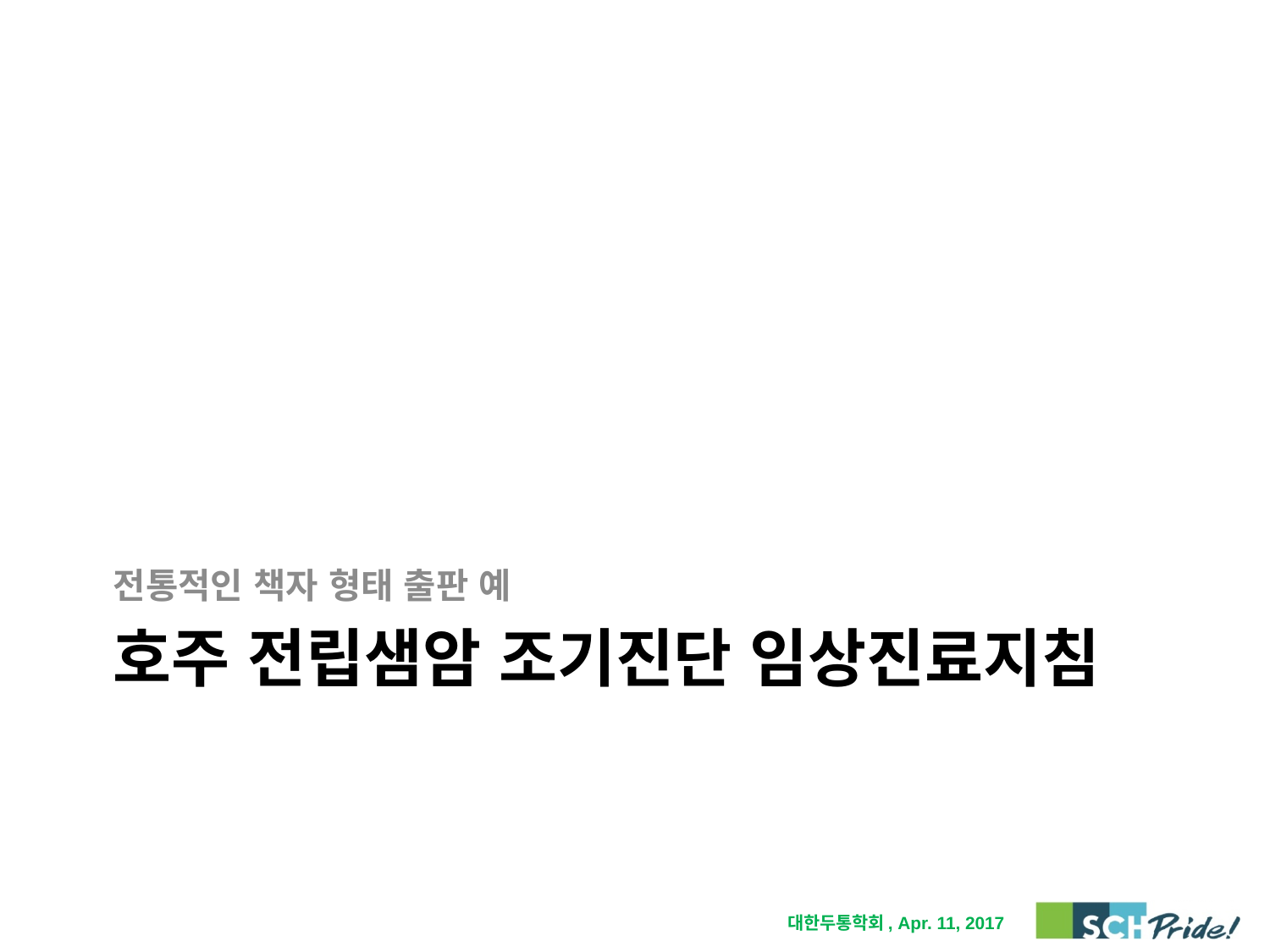

전통적인 책자 형태 출판 예
# 호주 전립샘암 조기진단 임상진료지침